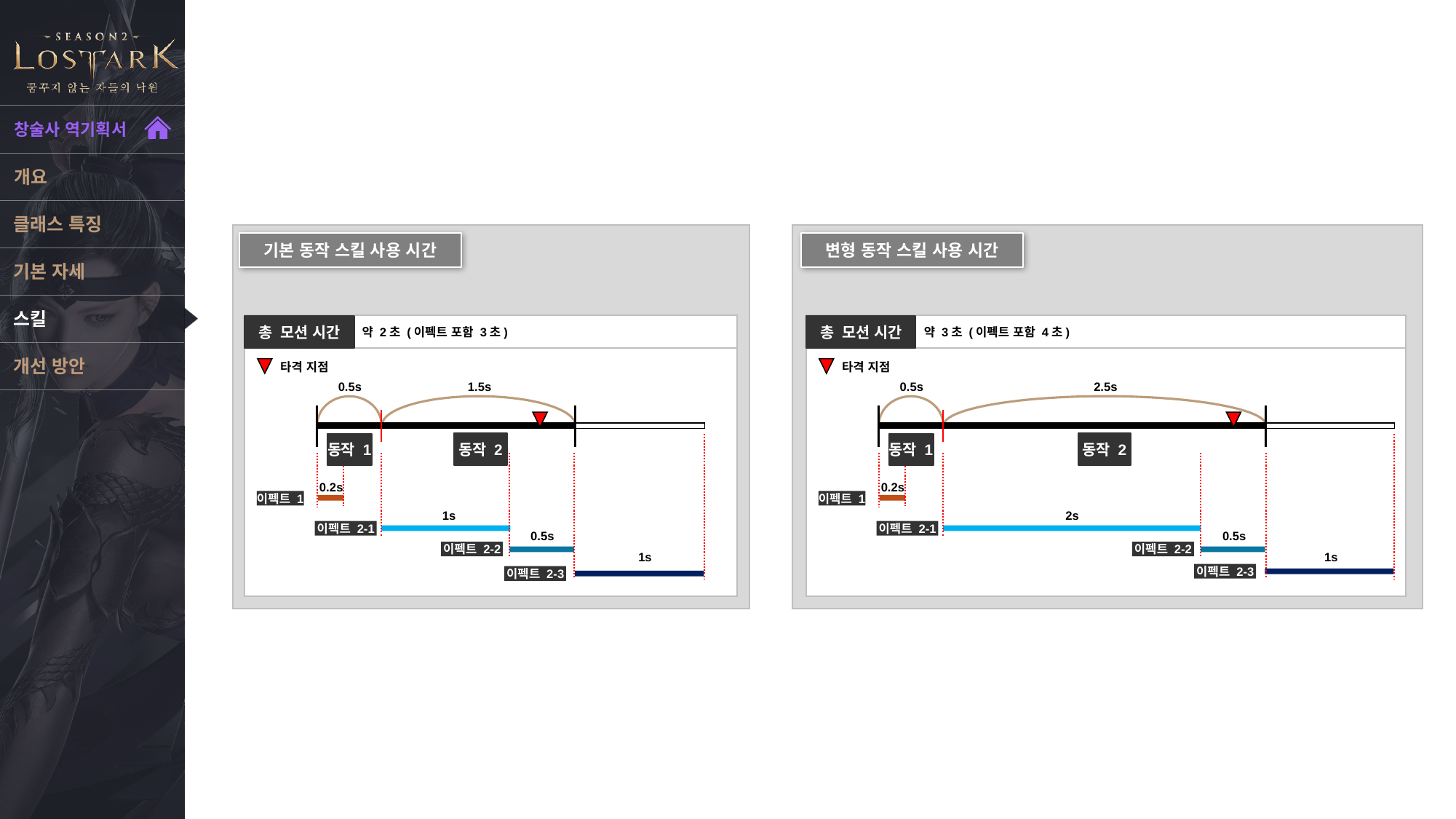

스킬 : 적룡포 사용 시간

변형 동작 스킬 사용 시간

총  모션 시간
약 3초 (이펙트 포함 4초)

타격 지점
0.5s
2.5s

.
동작 2
동작 1
0.2s
이펙트 1
.
2s
이펙트 2-1
.
0.5s
이펙트 2-2
.
1s
이펙트 2-3
.

기본 동작 스킬 사용 시간

총  모션 시간
약 2초 (이펙트 포함 3초)

타격 지점
0.5s
1.5s

.
동작 2
동작 1
0.2s
이펙트 1
.
1s
이펙트 2-1
.
0.5s
이펙트 2-2
.
1s
이펙트 2-3
.